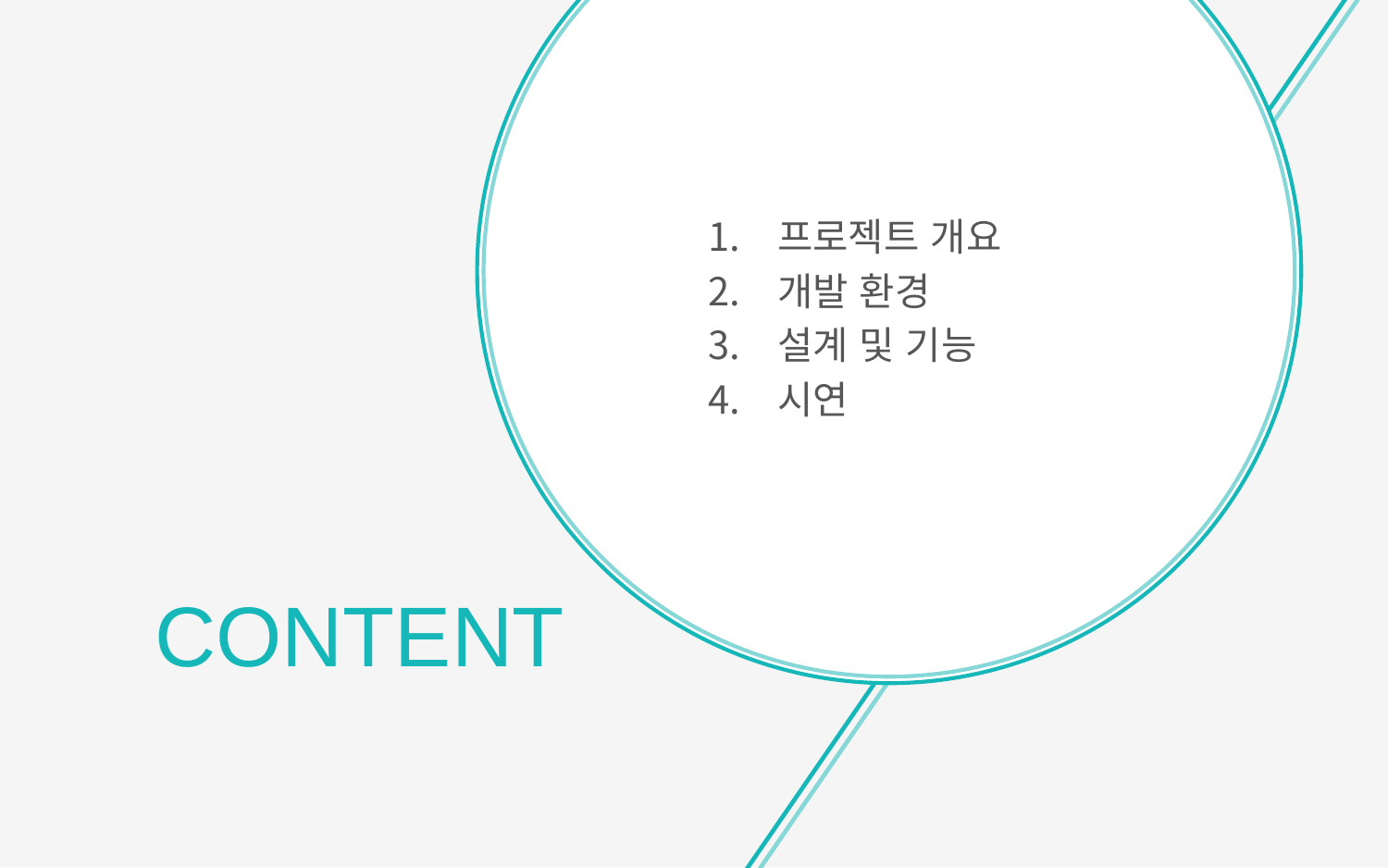

프로젝트 개요
개발 환경
설계 및 기능
시연

# Content